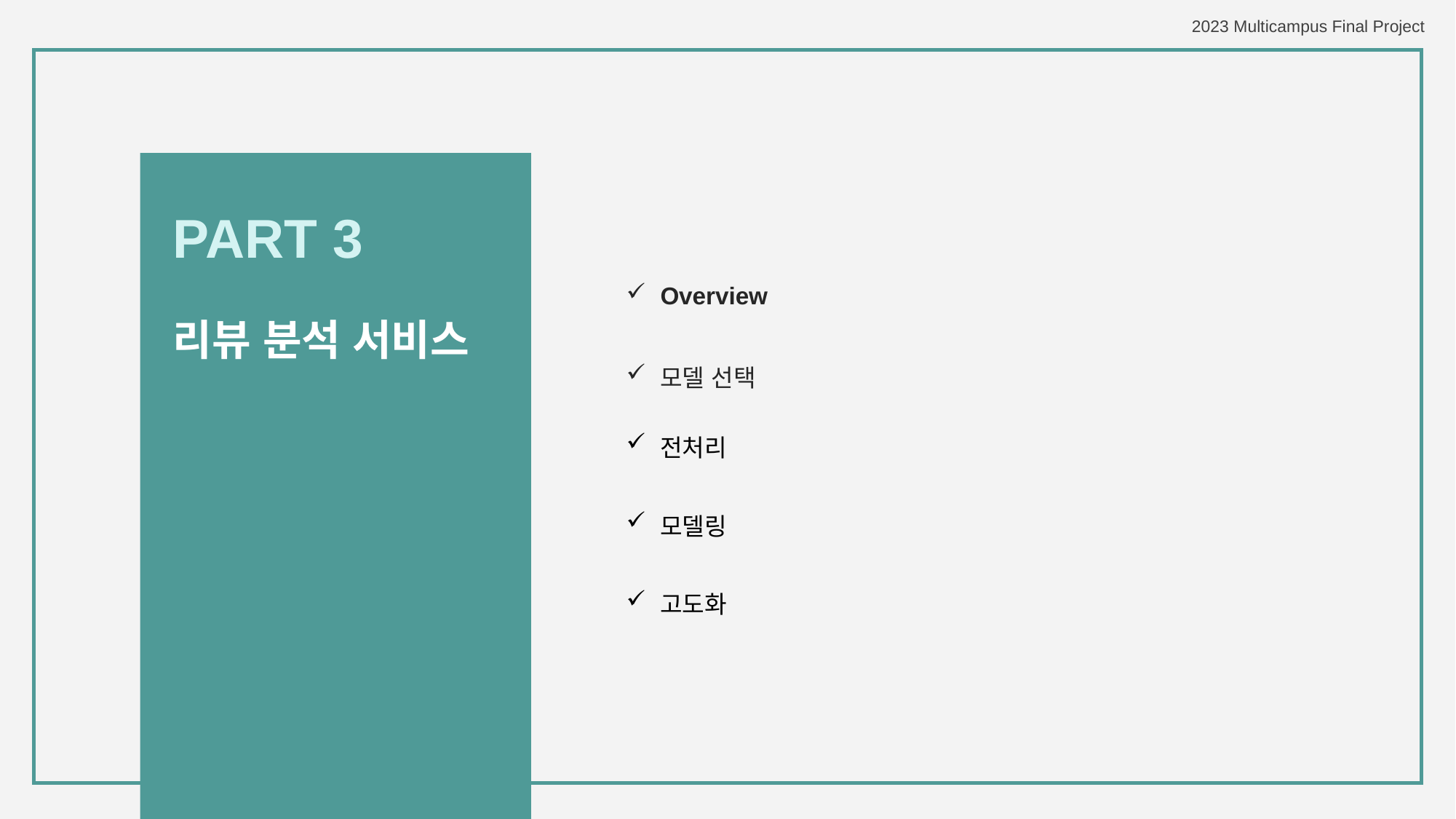

PART 3
| Overview |  |
| --- | --- |
| 모델 선택 |  |
| 전처리 |  |
| 모델링 |  |
| 고도화 |  |
리뷰 분석 서비스